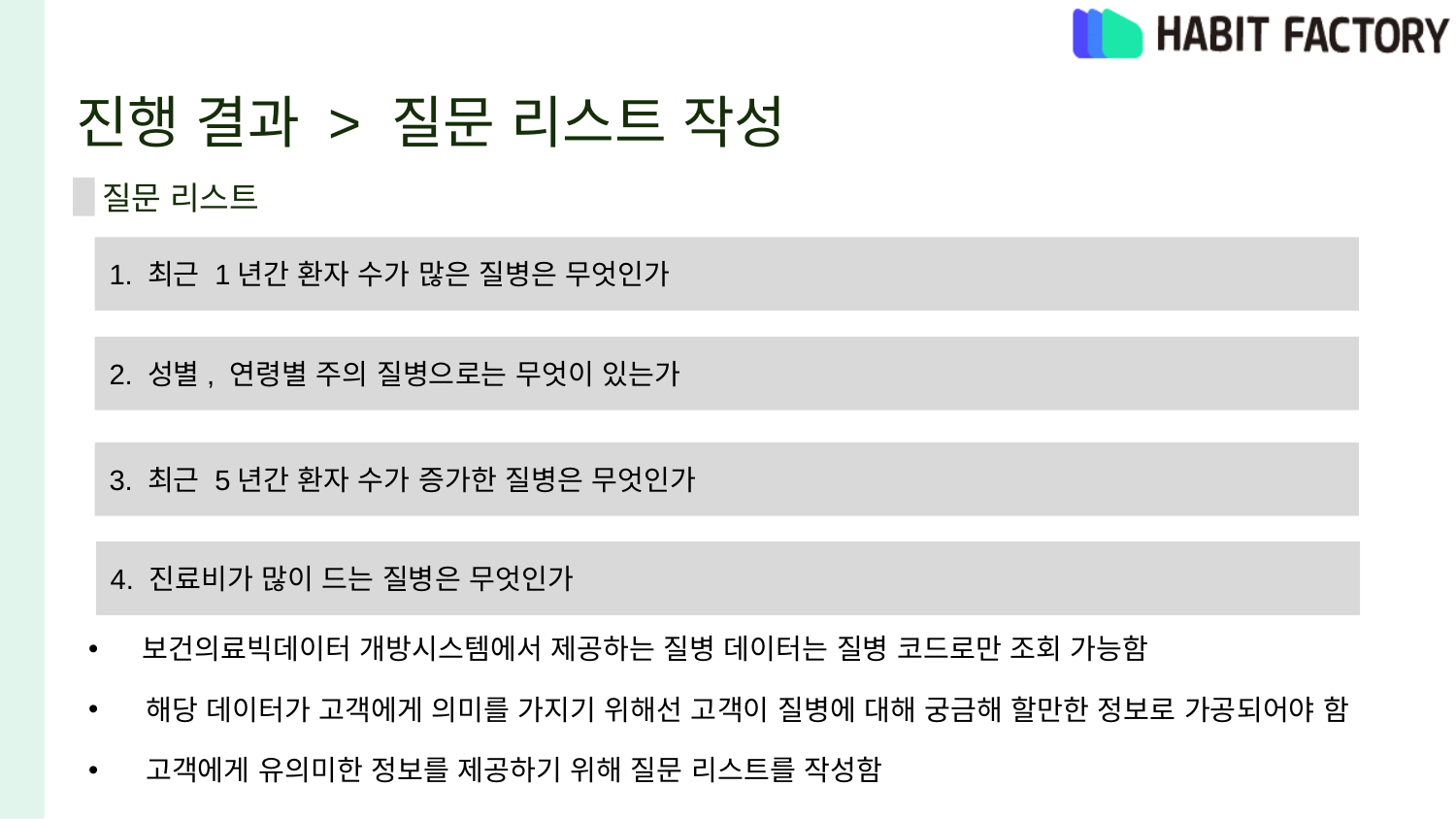

# 진행 결과 > 질문 리스트 작성
질문 리스트

1. 최근 1년간 환자 수가 많은 질병은 무엇인가
2. 성별, 연령별 주의 질병으로는 무엇이 있는가
3. 최근 5년간 환자 수가 증가한 질병은 무엇인가
4. 진료비가 많이 드는 질병은 무엇인가
  보건의료빅데이터 개방시스템에서 제공하는 질병 데이터는 질병 코드로만 조회 가능함

  해당 데이터가 고객에게 의미를 가지기 위해선 고객이 질병에 대해 궁금해 할만한 정보로 가공되어야 함

  고객에게 유의미한 정보를 제공하기 위해 질문 리스트를 작성함